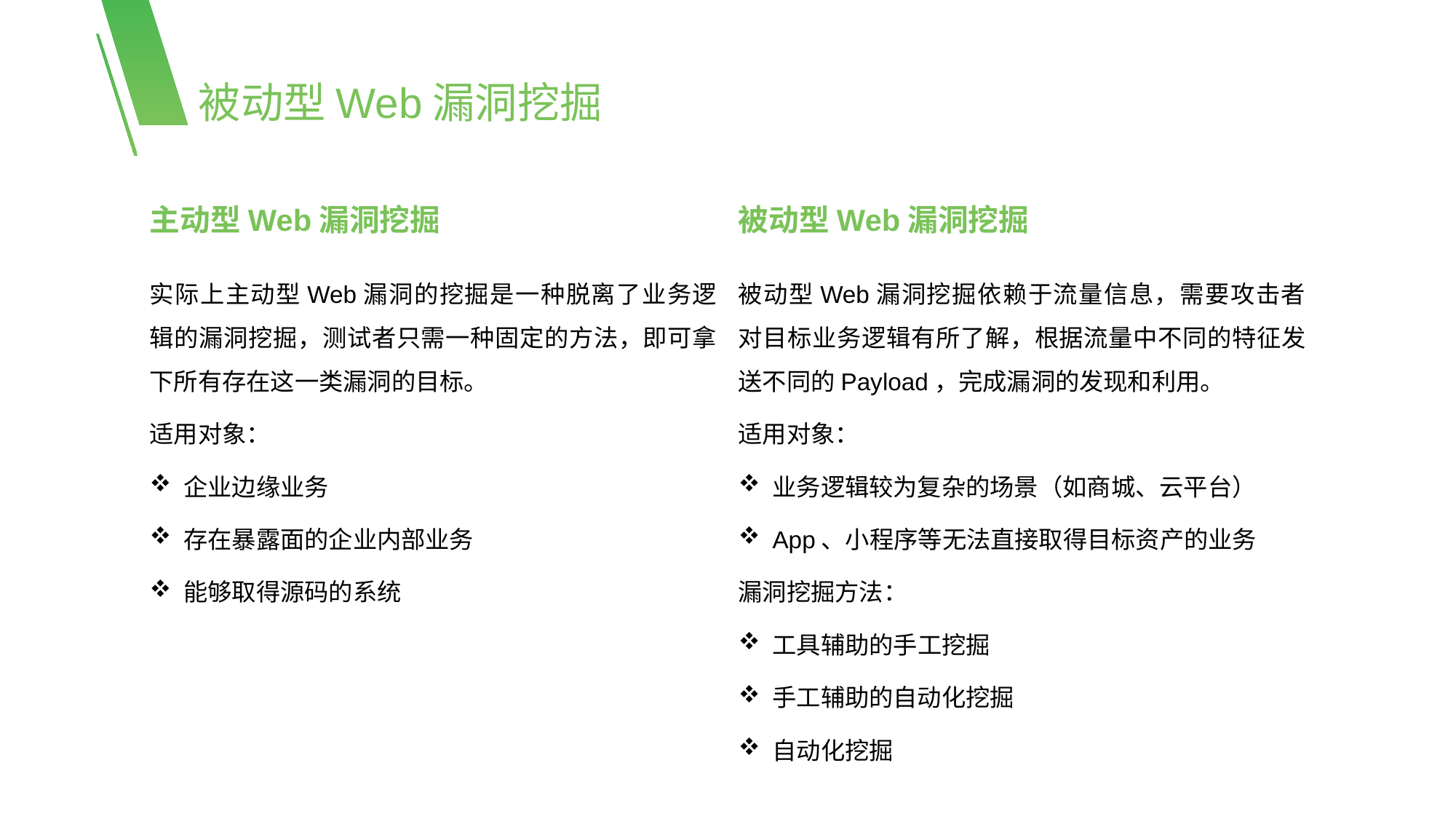

被动型Web漏洞挖掘
主动型Web漏洞挖掘
实际上主动型Web漏洞的挖掘是一种脱离了业务逻辑的漏洞挖掘，测试者只需一种固定的方法，即可拿下所有存在这一类漏洞的目标。
适用对象：
企业边缘业务
存在暴露面的企业内部业务
能够取得源码的系统
被动型Web漏洞挖掘
被动型Web漏洞挖掘依赖于流量信息，需要攻击者对目标业务逻辑有所了解，根据流量中不同的特征发送不同的Payload，完成漏洞的发现和利用。
适用对象：
业务逻辑较为复杂的场景（如商城、云平台）
App、小程序等无法直接取得目标资产的业务
漏洞挖掘方法：
工具辅助的手工挖掘
手工辅助的自动化挖掘
自动化挖掘